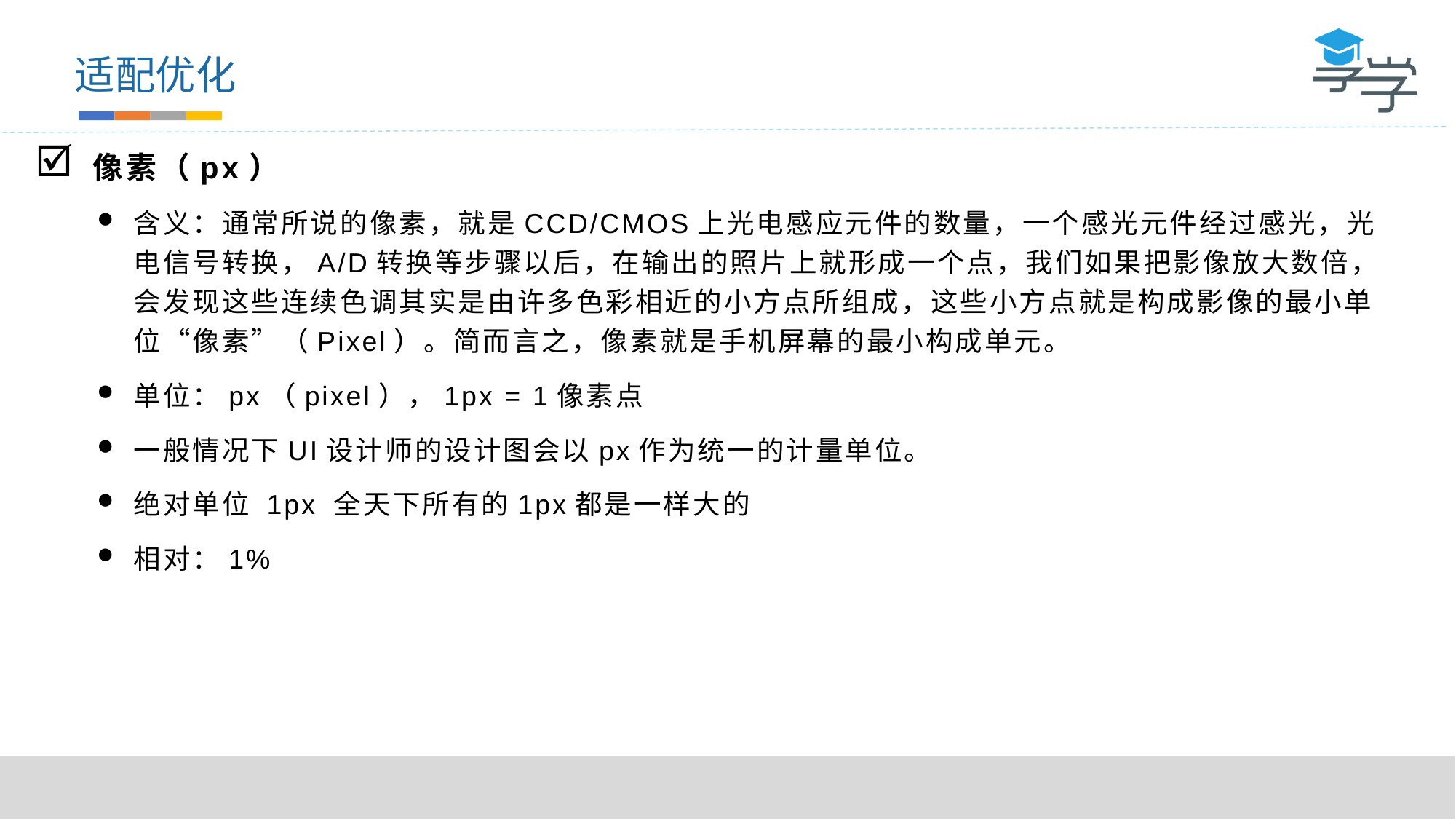

适配优化

像素（px）
含义：通常所说的像素，就是CCD/CMOS上光电感应元件的数量，一个感光元件经过感光，光电信号转换，A/D转换等步骤以后，在输出的照片上就形成一个点，我们如果把影像放大数倍，会发现这些连续色调其实是由许多色彩相近的小方点所组成，这些小方点就是构成影像的最小单位“像素”（Pixel）。简而言之，像素就是手机屏幕的最小构成单元。
单位：px（pixel），1px = 1像素点
一般情况下UI设计师的设计图会以px作为统一的计量单位。
绝对单位 1px 全天下所有的1px都是一样大的
相对：1%